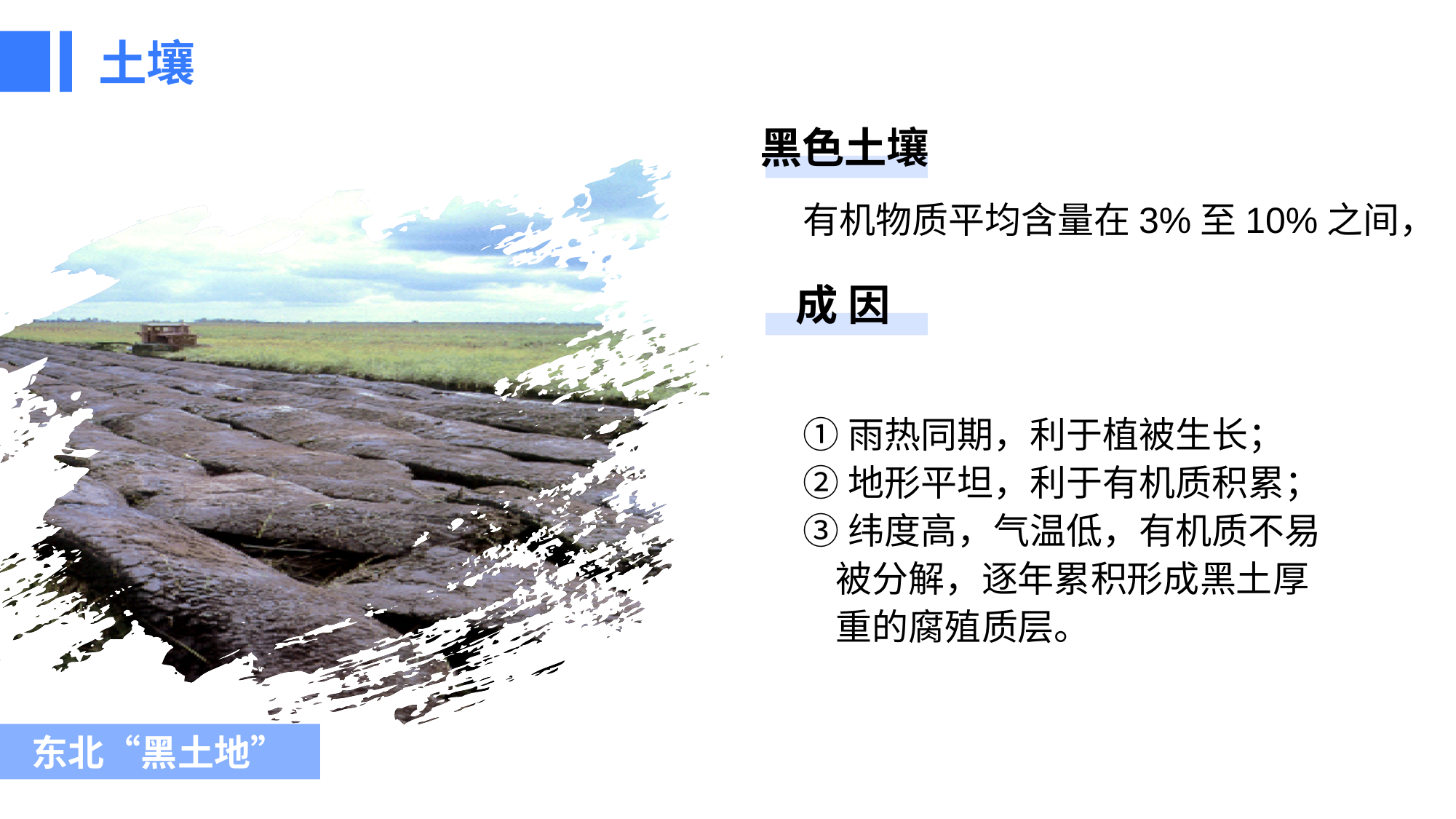

土壤

黑色土壤

有机物质平均含量在3%至10%之间，
成 因

①雨热同期，利于植被生长；
②地形平坦，利于有机质积累；
③纬度高，气温低，有机质不易
   被分解，逐年累积形成黑土厚
   重的腐殖质层。

东北“黑土地”